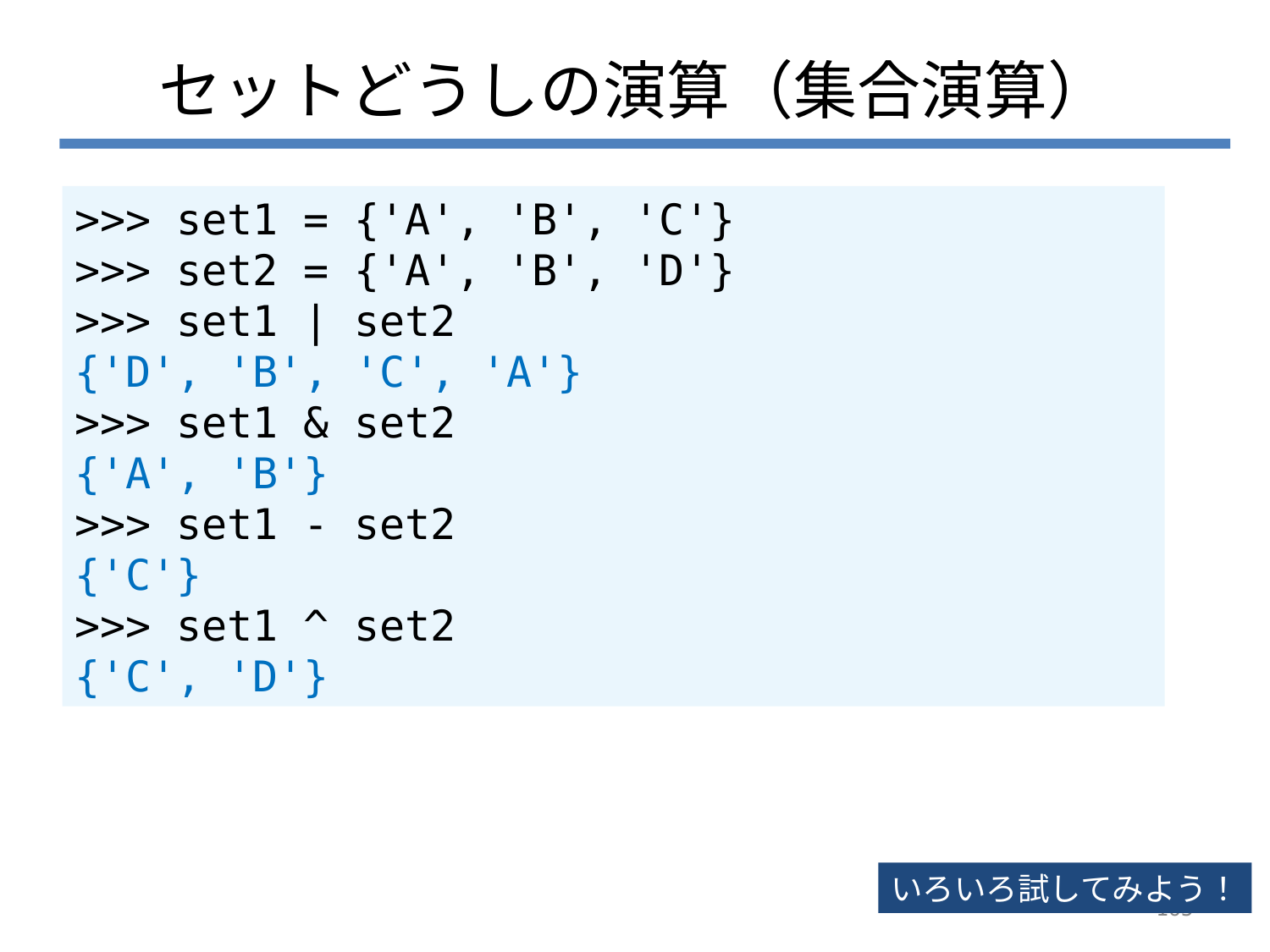

# セットどうしの演算（集合演算）
>>> set1 = {'A', 'B', 'C'}
>>> set2 = {'A', 'B', 'D'}
>>> set1 | set2
{'D', 'B', 'C', 'A'}
>>> set1 & set2
{'A', 'B'}
>>> set1 - set2
{'C'}
>>> set1 ^ set2
{'C', 'D'}
いろいろ試してみよう！
165